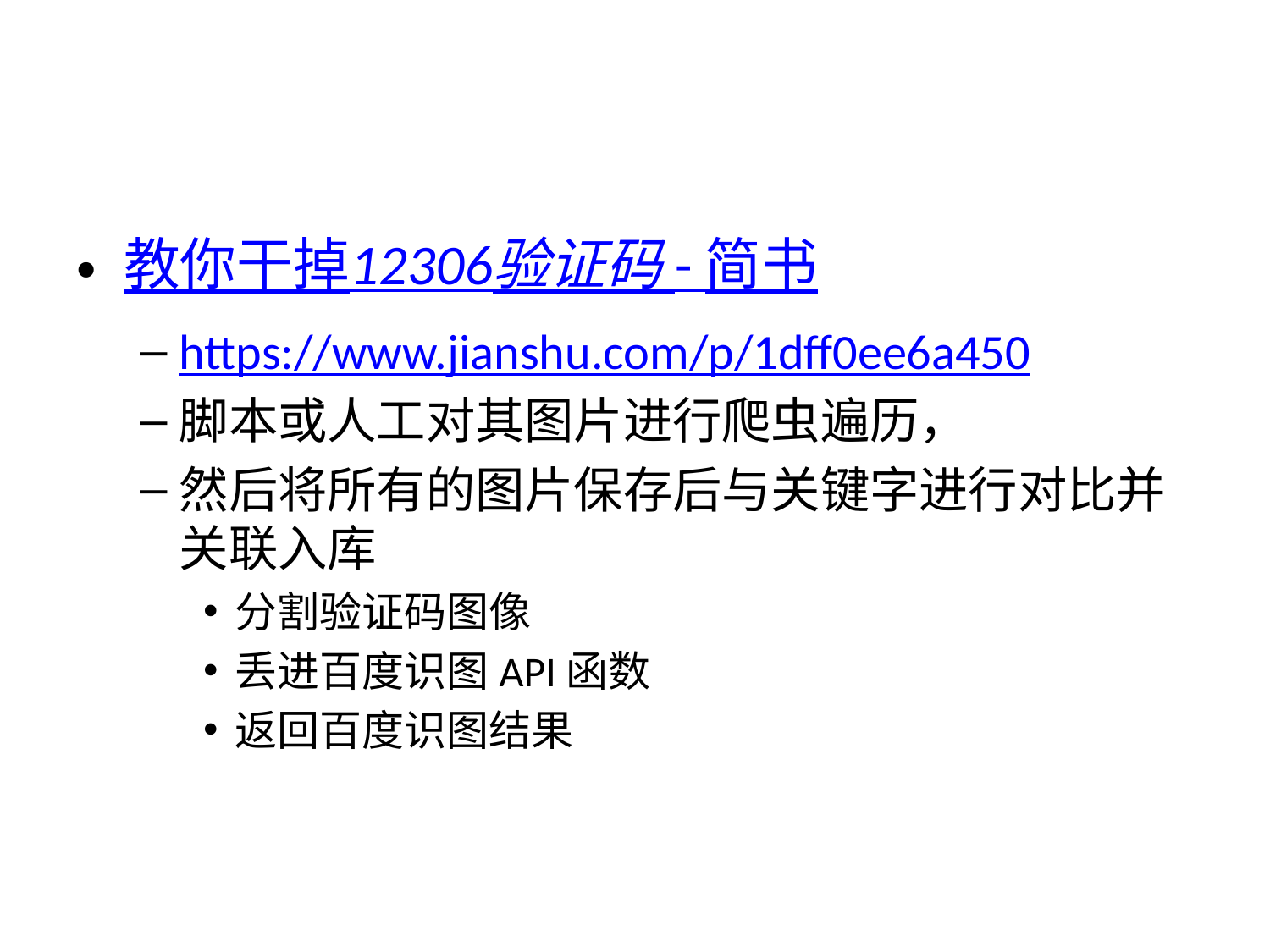

#
教你干掉12306验证码 - 简书
https://www.jianshu.com/p/1dff0ee6a450
脚本或人工对其图片进行爬虫遍历，
然后将所有的图片保存后与关键字进行对比并关联入库
分割验证码图像
丢进百度识图API函数
返回百度识图结果